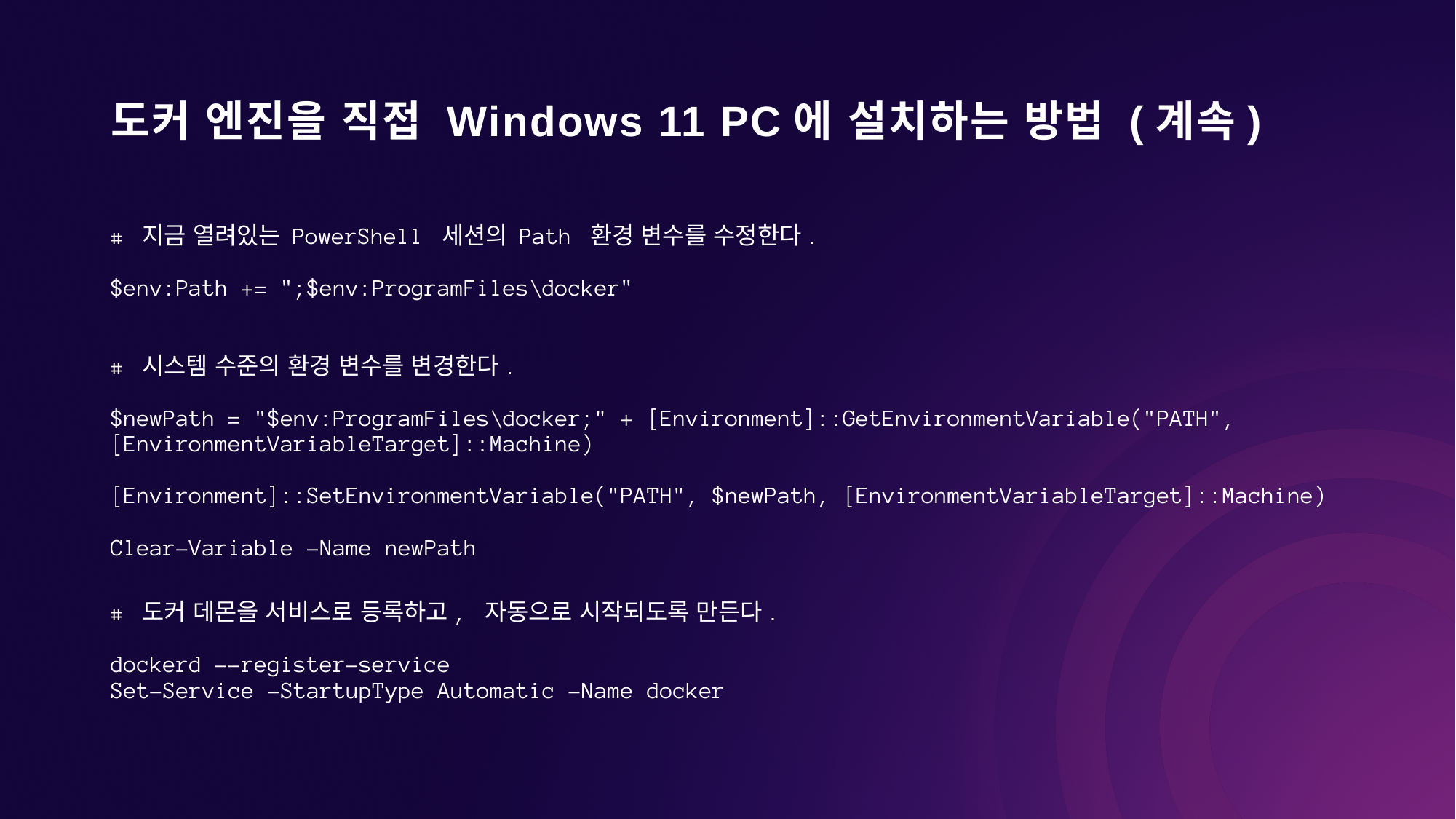

# 도커 엔진을 직접 Windows 11 PC에 설치하는 방법 (계속)
# 지금 열려있는 PowerShell 세션의 Path 환경 변수를 수정한다. $env:Path += ";$env:ProgramFiles\docker"

# 시스템 수준의 환경 변수를 변경한다. $newPath = "$env:ProgramFiles\docker;" + [Environment]::GetEnvironmentVariable("PATH", [EnvironmentVariableTarget]::Machine) [Environment]::SetEnvironmentVariable("PATH", $newPath, [EnvironmentVariableTarget]::Machine) Clear-Variable -Name newPath
# 도커 데몬을 서비스로 등록하고, 자동으로 시작되도록 만든다. dockerd --register-service Set-Service -StartupType Automatic -Name docker